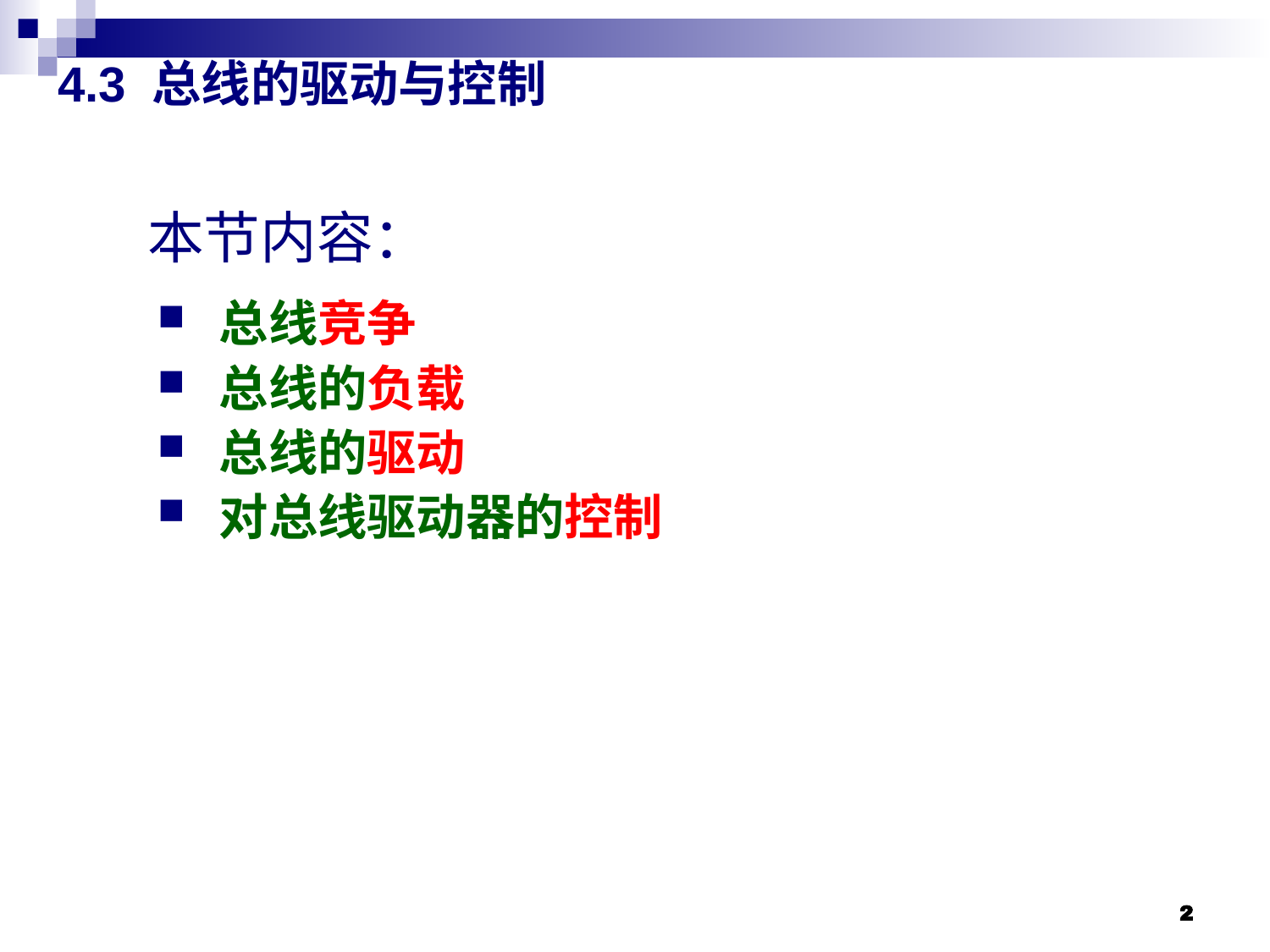

# 4.3 总线的驱动与控制
本节内容：
总线竞争
总线的负载
总线的驱动
对总线驱动器的控制
2